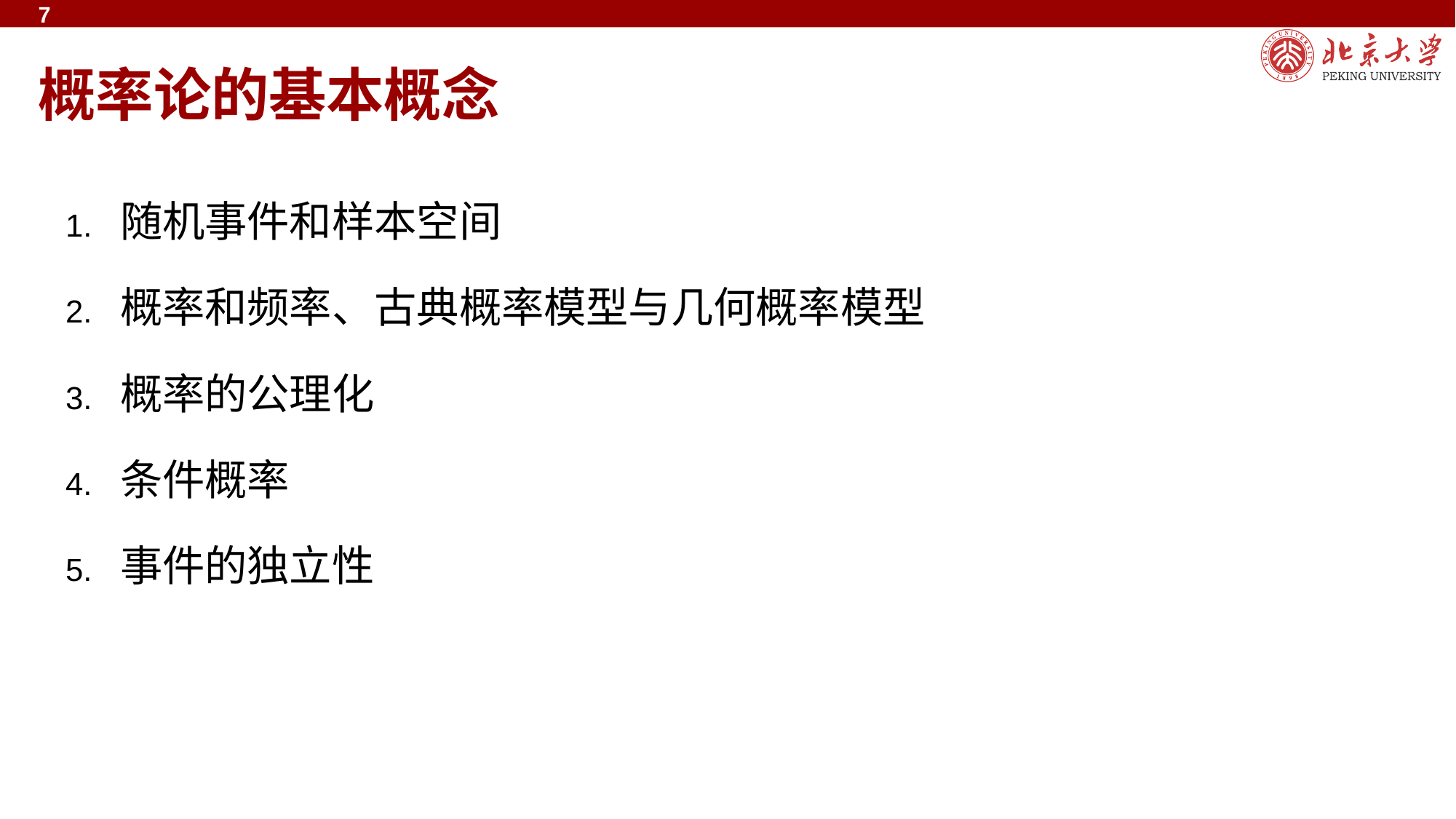

7
# 概率论的基本概念
随机事件和样本空间
概率和频率、古典概率模型与几何概率模型
概率的公理化
条件概率
事件的独立性